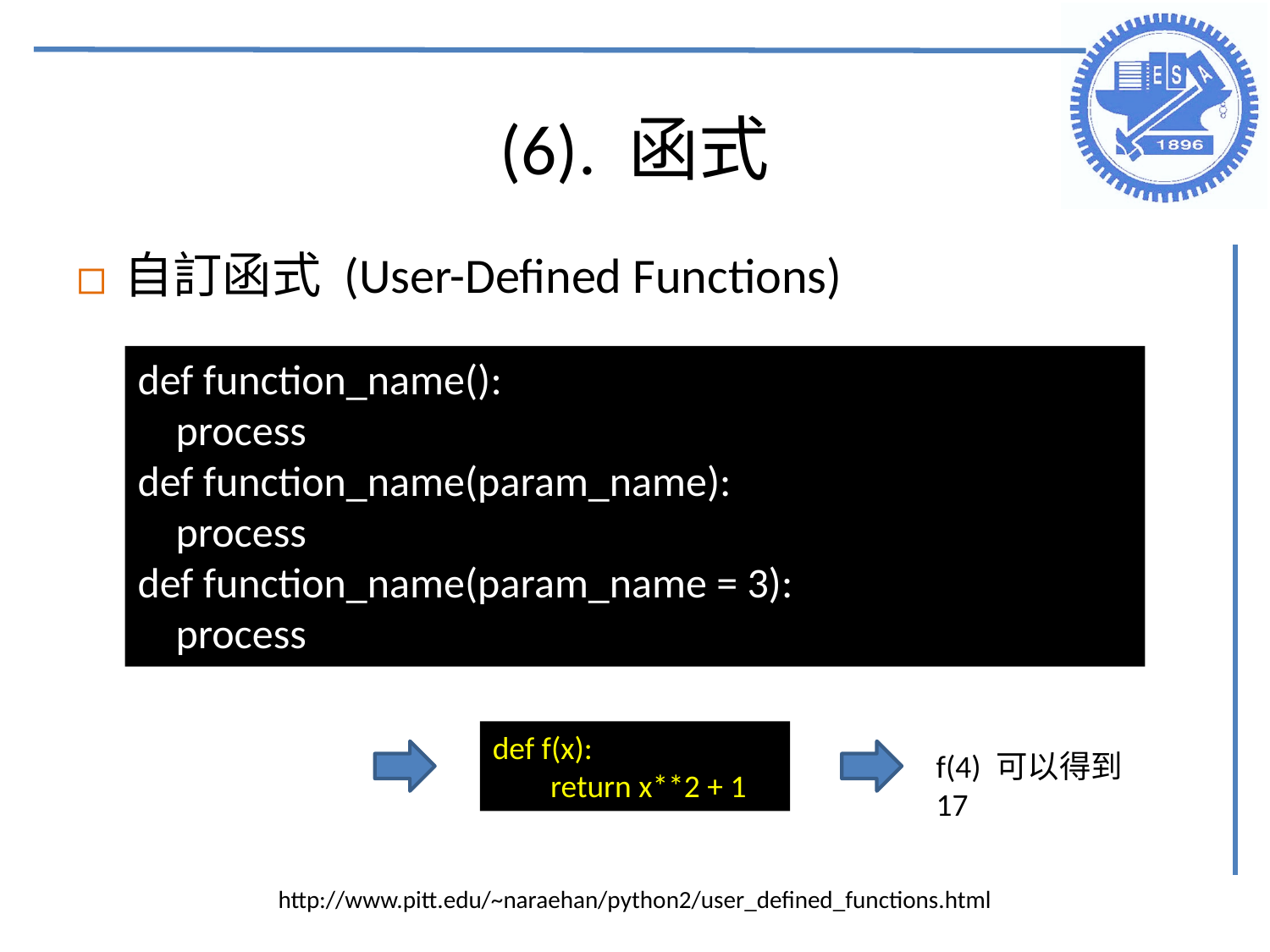

# (6). 函式
自訂函式 (User-Defined Functions)
def function_name():
    process
def function_name(param_name):
    process
def function_name(param_name = 3):
    process
def f(x):
        return x**2 + 1
f(4) 可以得到 17

http://www.pitt.edu/~naraehan/python2/user_defined_functions.html